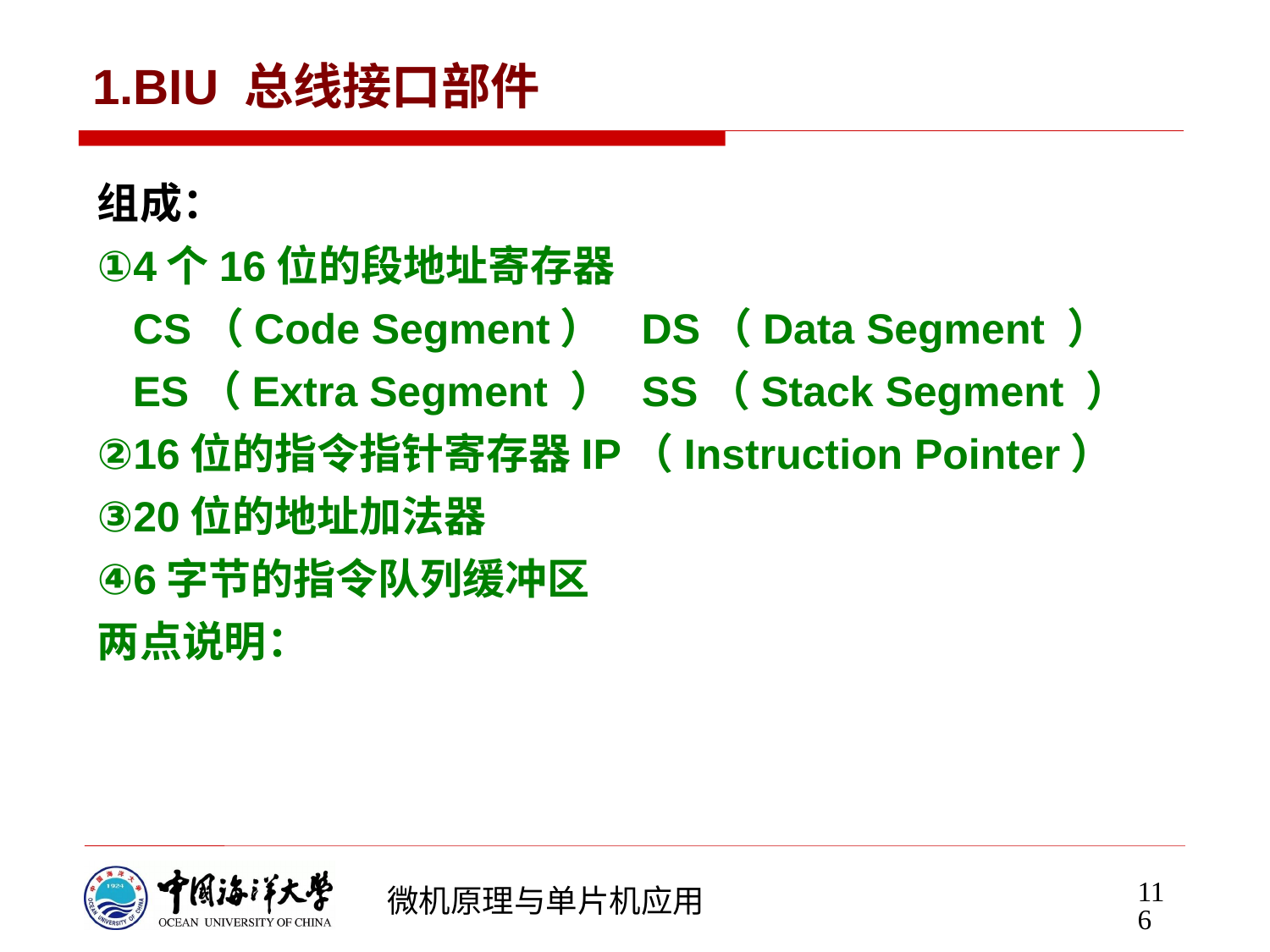

# 1.BIU 总线接口部件
组成：
①4个16位的段地址寄存器
   CS（Code Segment）   DS（Data Segment ）
   ES（Extra Segment ）  SS（Stack Segment ）
②16位的指令指针寄存器IP（Instruction Pointer）
③20位的地址加法器
④6字节的指令队列缓冲区
两点说明：
116